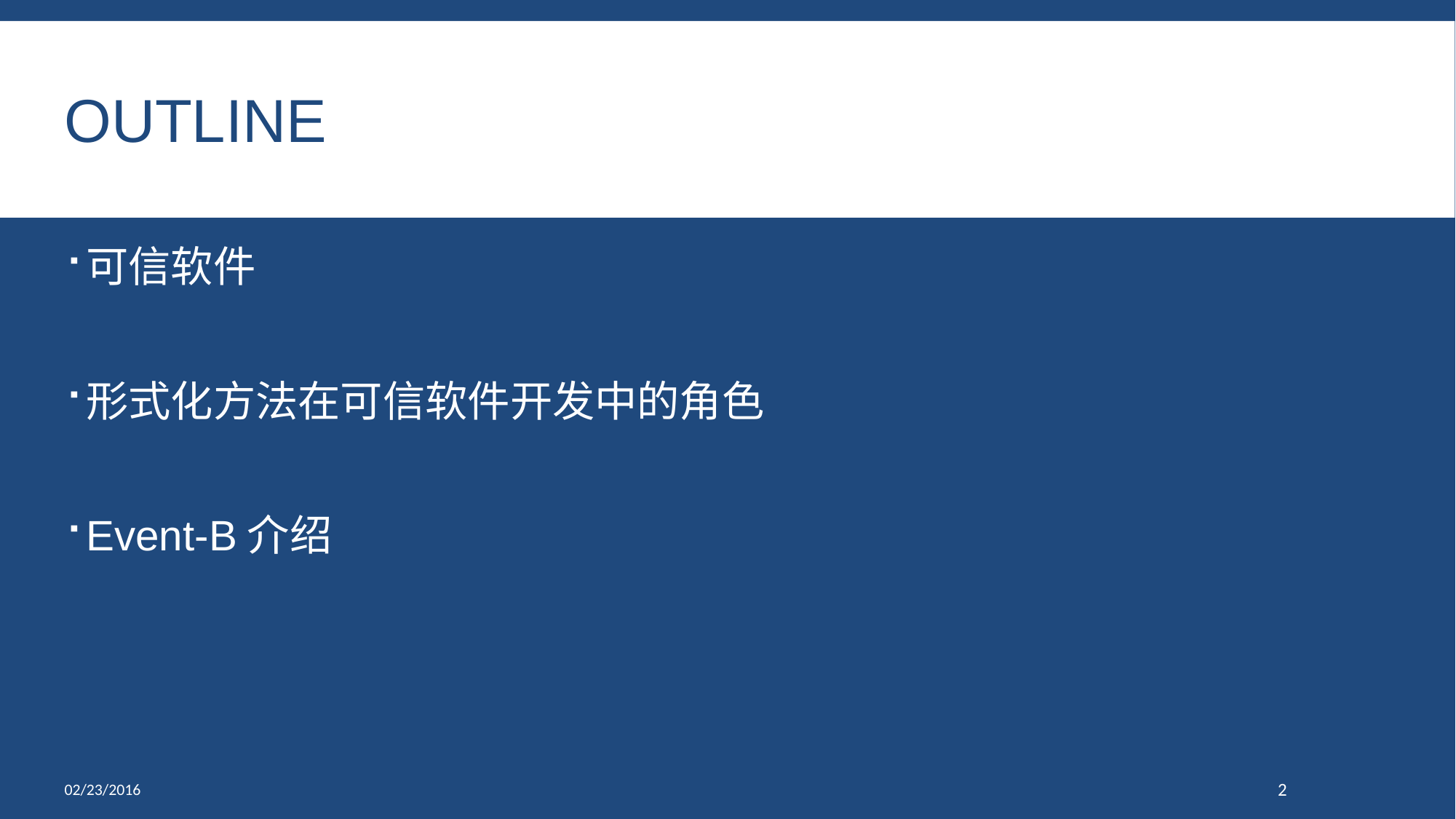

# outline
可信软件

形式化方法在可信软件开发中的角色

Event-B介绍

02/23/2016
2